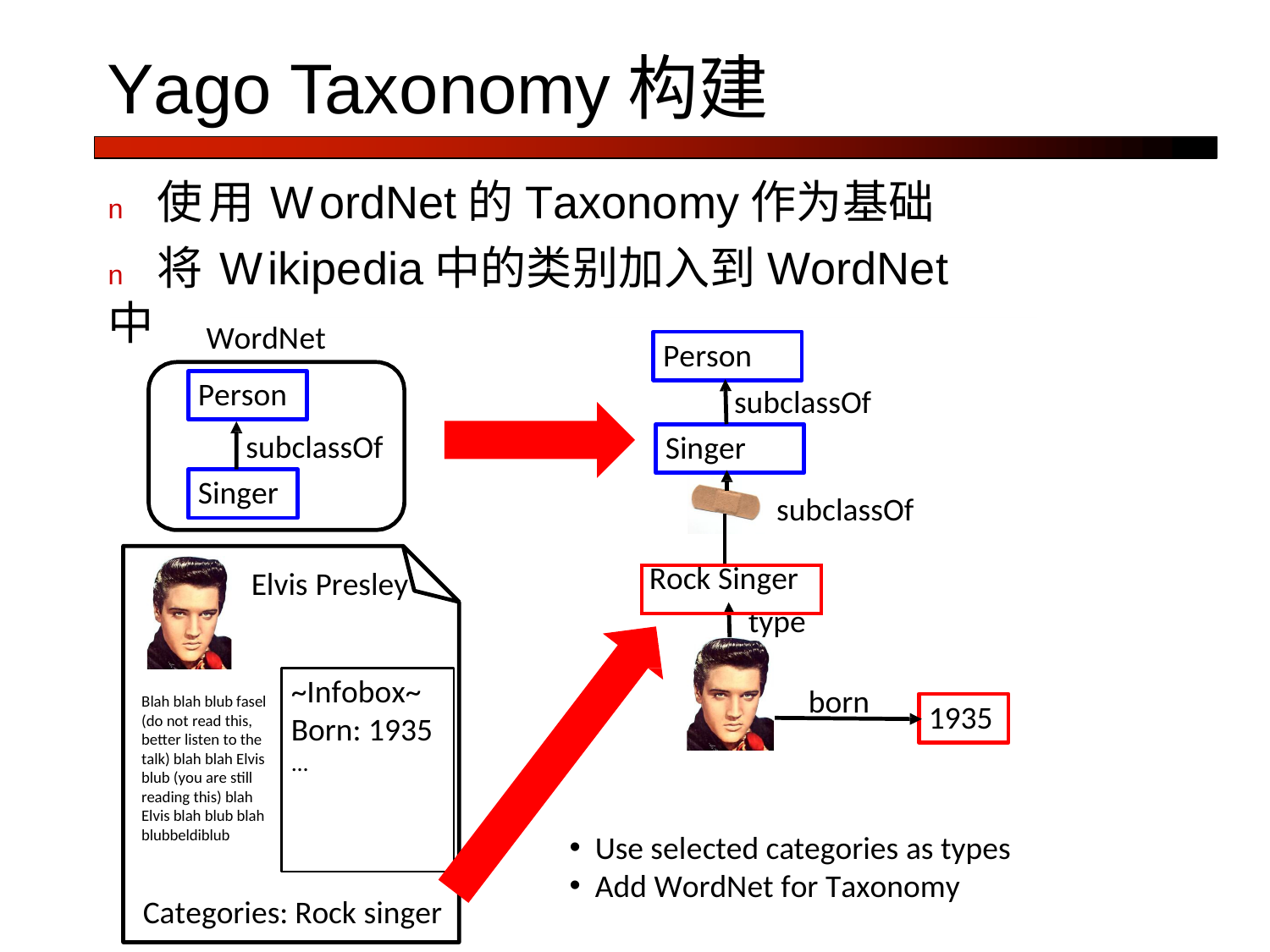

# Yago Taxonomy构建

n	使用WordNet的Taxonomy作为基础

n	将Wikipedia中的类别加入到WordNet中
WordNet

Person

Person

subclassOf

subclassOf
Singer

Singer
subclassOf
|  |  |
| --- | --- |
| Rock Singer |  |

Elvis Presley
type

~Infobox~ Born: 1935
...
born
Blah blah blub fasel (do not read this, better listen to the talk) blah blah Elvis blub (you are still reading this) blah Elvis blah blub blah blubbeldiblub

1935

Use selected categories as types
Add WordNet for Taxonomy
Categories: Rock singer